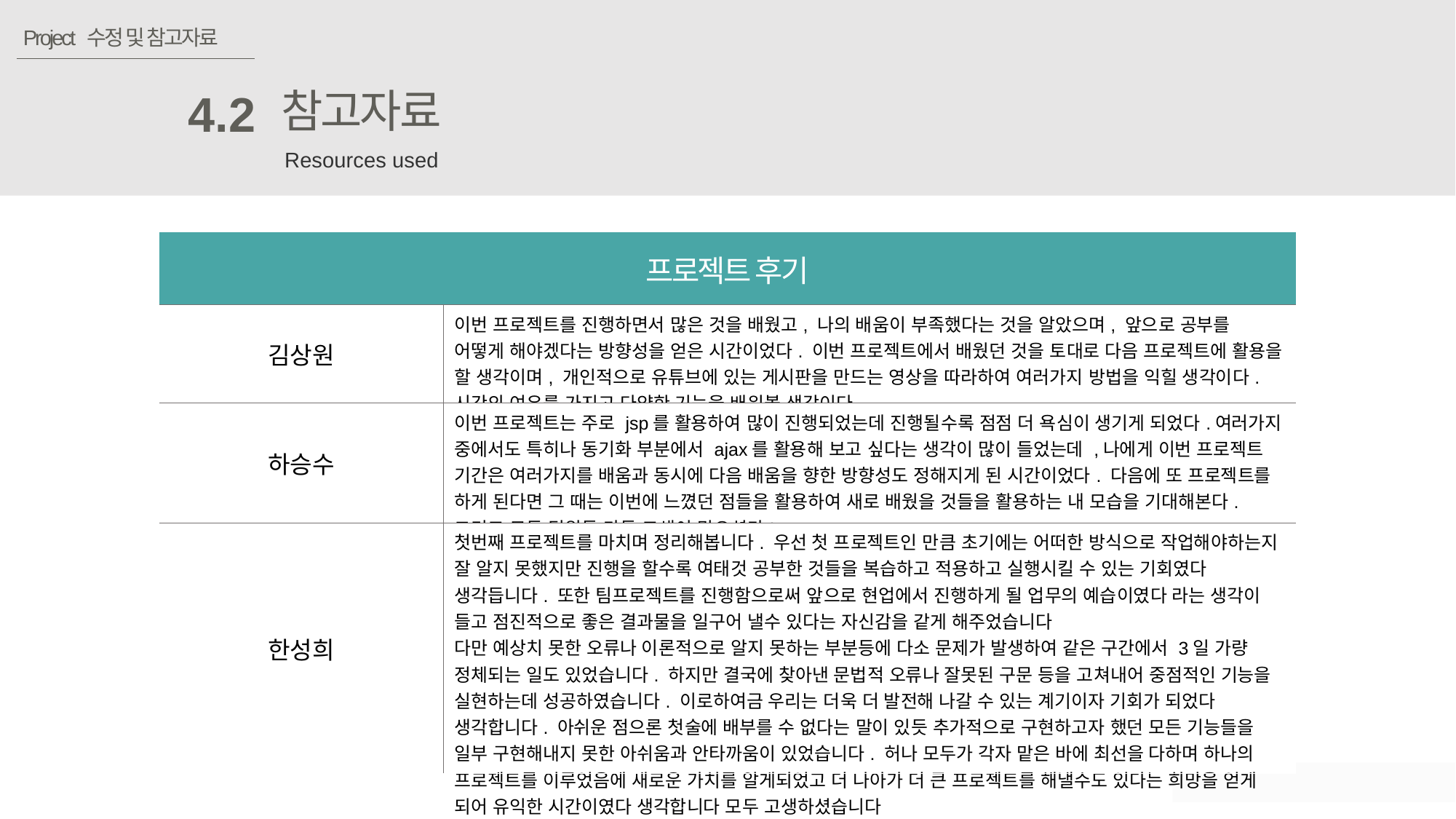

Project 수정 및 참고자료
참고자료
4.2
Resources used
| 프로젝트 후기 |  |
| --- | --- |
| 김상원 | 이번 프로젝트를 진행하면서 많은 것을 배웠고, 나의 배움이 부족했다는 것을 알았으며, 앞으로 공부를 어떻게 해야겠다는 방향성을 얻은 시간이었다. 이번 프로젝트에서 배웠던 것을 토대로 다음 프로젝트에 활용을 할 생각이며, 개인적으로 유튜브에 있는 게시판을 만드는 영상을 따라하여 여러가지 방법을 익힐 생각이다. 시간의 여유를 가지고 다양한 기능을 배워볼 생각이다. |
| 하승수 | 이번 프로젝트는 주로 jsp를 활용하여 많이 진행되었는데 진행될수록 점점 더 욕심이 생기게 되었다.여러가지 중에서도 특히나 동기화 부분에서 ajax를 활용해 보고 싶다는 생각이 많이 들었는데 ,나에게 이번 프로젝트 기간은 여러가지를 배움과 동시에 다음 배움을 향한 방향성도 정해지게 된 시간이었다. 다음에 또 프로젝트를 하게 된다면 그 때는 이번에 느꼈던 점들을 활용하여 새로 배웠을 것들을 활용하는 내 모습을 기대해본다.그리고 모든 팀원들 다들 고생이 많으셨다! |
| 한성희 | 첫번째 프로젝트를 마치며 정리해봅니다. 우선 첫 프로젝트인 만큼 초기에는 어떠한 방식으로 작업해야하는지 잘 알지 못했지만 진행을 할수록 여태것 공부한 것들을 복습하고 적용하고 실행시킬 수 있는 기회였다 생각듭니다. 또한 팀프로젝트를 진행함으로써 앞으로 현업에서 진행하게 될 업무의 예습이였다 라는 생각이 들고 점진적으로 좋은 결과물을 일구어 낼수 있다는 자신감을 같게 해주었습니다 다만 예상치 못한 오류나 이론적으로 알지 못하는 부분등에 다소 문제가 발생하여 같은 구간에서 3일 가량 정체되는 일도 있었습니다. 하지만 결국에 찾아낸 문법적 오류나 잘못된 구문 등을 고쳐내어 중점적인 기능을 실현하는데 성공하였습니다. 이로하여금 우리는 더욱 더 발전해 나갈 수 있는 계기이자 기회가 되었다 생각합니다. 아쉬운 점으론 첫술에 배부를 수 없다는 말이 있듯 추가적으로 구현하고자 했던 모든 기능들을 일부 구현해내지 못한 아쉬움과 안타까움이 있었습니다. 허나 모두가 각자 맡은 바에 최선을 다하며 하나의 프로젝트를 이루었음에 새로운 가치를 알게되었고 더 나아가 더 큰 프로젝트를 해낼수도 있다는 희망을 얻게 되어 유익한 시간이였다 생각합니다 모두 고생하셨습니다 |